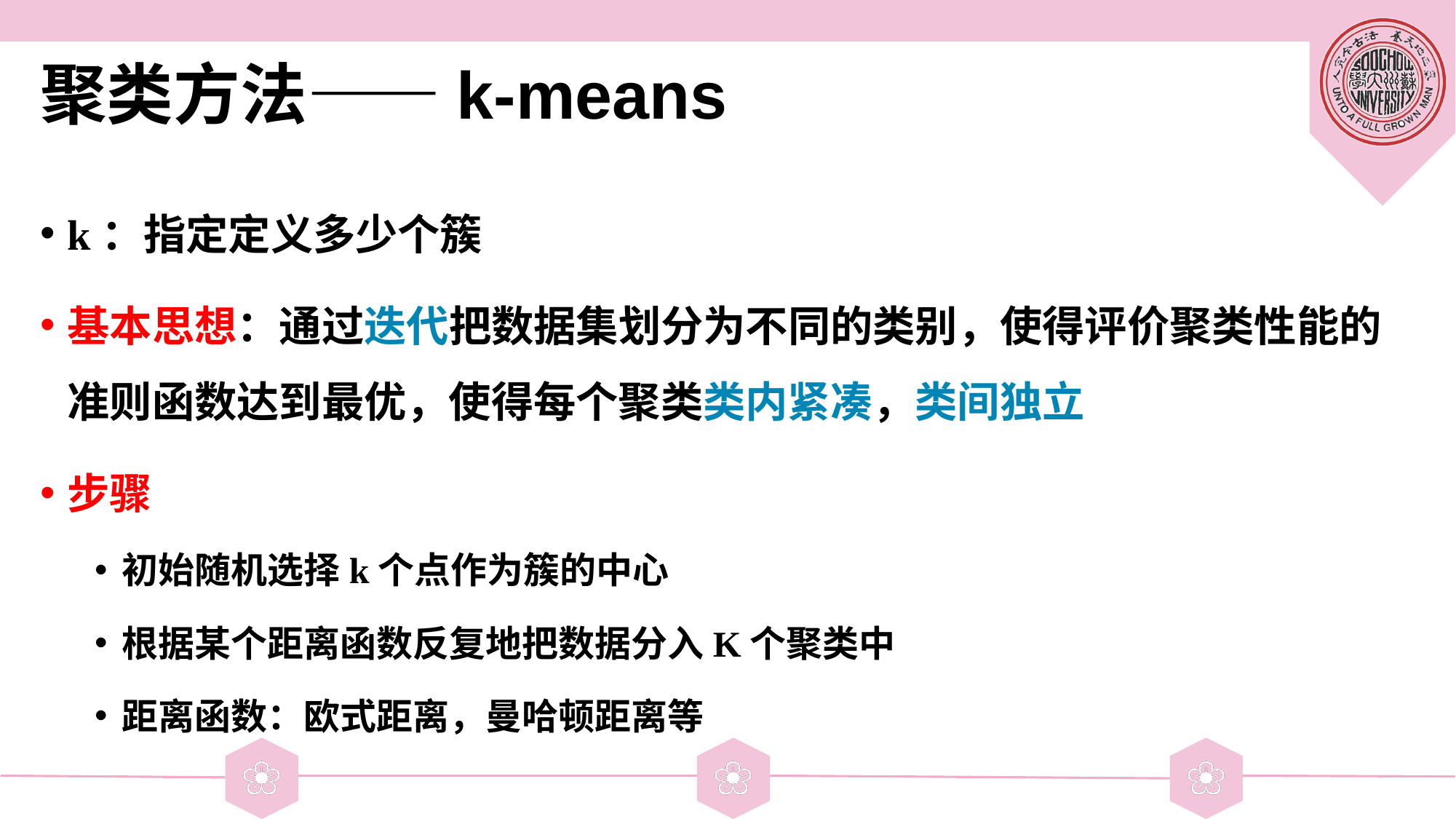

# 聚类方法——k-means
k：指定定义多少个簇
基本思想：通过迭代把数据集划分为不同的类别，使得评价聚类性能的准则函数达到最优，使得每个聚类类内紧凑，类间独立
步骤
初始随机选择k个点作为簇的中心
根据某个距离函数反复地把数据分入K个聚类中
距离函数：欧式距离，曼哈顿距离等